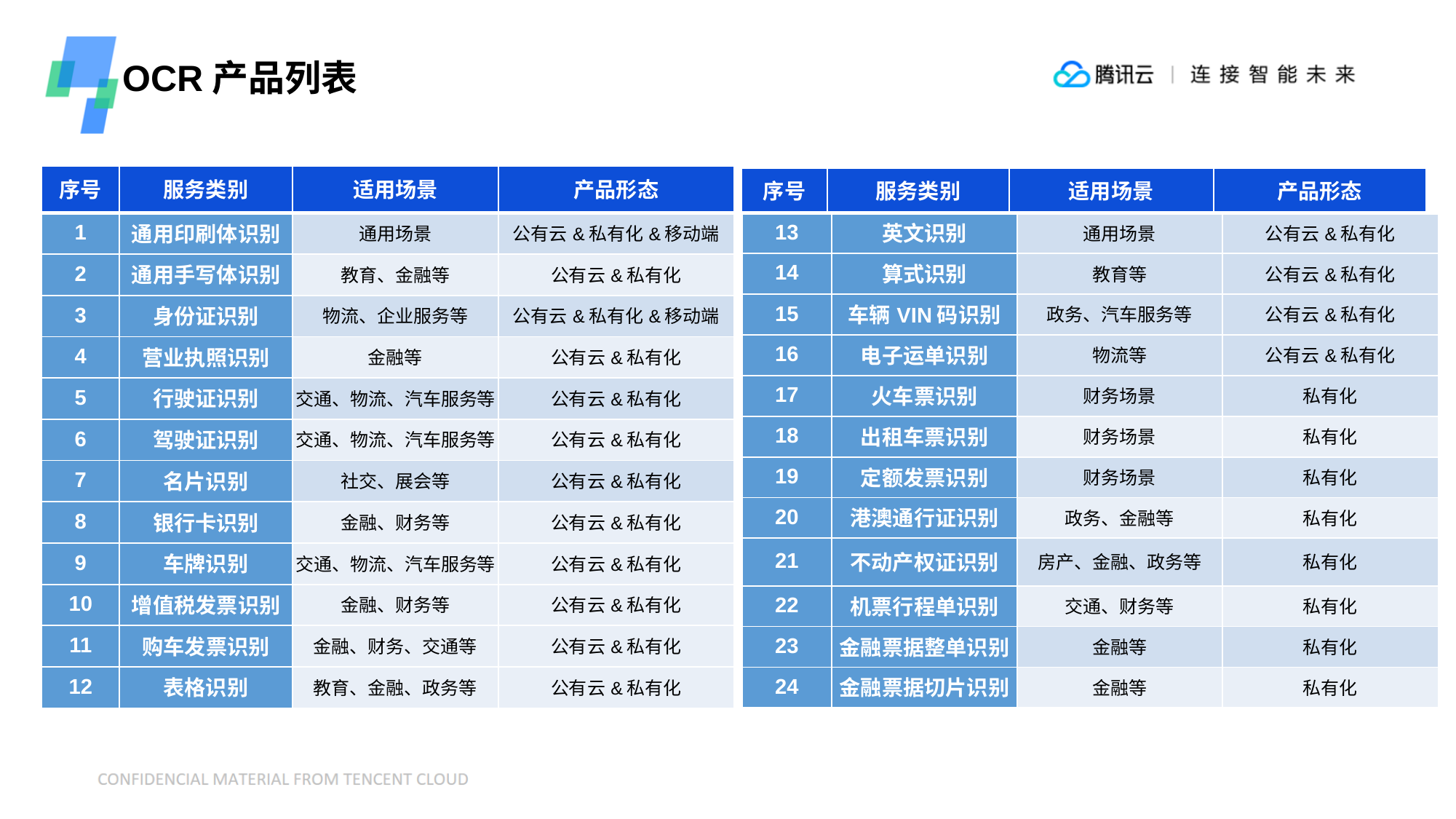

OCR产品列表
| 序号 | 服务类别 | 适用场景 | 产品形态 |
| --- | --- | --- | --- |
| 1 | 通用印刷体识别 | 通用场景 | 公有云&私有化&移动端 |
| 2 | 通用手写体识别 | 教育、金融等 | 公有云&私有化 |
| 3 | 身份证识别 | 物流、企业服务等 | 公有云&私有化&移动端 |
| 4 | 营业执照识别 | 金融等 | 公有云&私有化 |
| 5 | 行驶证识别 | 交通、物流、汽车服务等 | 公有云&私有化 |
| 6 | 驾驶证识别 | 交通、物流、汽车服务等 | 公有云&私有化 |
| 7 | 名片识别 | 社交、展会等 | 公有云&私有化 |
| 8 | 银行卡识别 | 金融、财务等 | 公有云&私有化 |
| 9 | 车牌识别 | 交通、物流、汽车服务等 | 公有云&私有化 |
| 10 | 增值税发票识别 | 金融、财务等 | 公有云&私有化 |
| 11 | 购车发票识别 | 金融、财务、交通等 | 公有云&私有化 |
| 12 | 表格识别 | 教育、金融、政务等 | 公有云&私有化 |
| 序号 | 服务类别 | 适用场景 | 产品形态 |
| --- | --- | --- | --- |
| 13 | 英文识别 | 通用场景 | 公有云&私有化 |
| --- | --- | --- | --- |
| 14 | 算式识别 | 教育等 | 公有云&私有化 |
| 15 | 车辆VIN码识别 | 政务、汽车服务等 | 公有云&私有化 |
| 16 | 电子运单识别 | 物流等 | 公有云&私有化 |
| 17 | 火车票识别 | 财务场景 | 私有化 |
| 18 | 出租车票识别 | 财务场景 | 私有化 |
| 19 | 定额发票识别 | 财务场景 | 私有化 |
| 20 | 港澳通行证识别 | 政务、金融等 | 私有化 |
| 21 | 不动产权证识别 | 房产、金融、政务等 | 私有化 |
| 22 | 机票行程单识别 | 交通、财务等 | 私有化 |
| 23 | 金融票据整单识别 | 金融等 | 私有化 |
| 24 | 金融票据切片识别 | 金融等 | 私有化 |